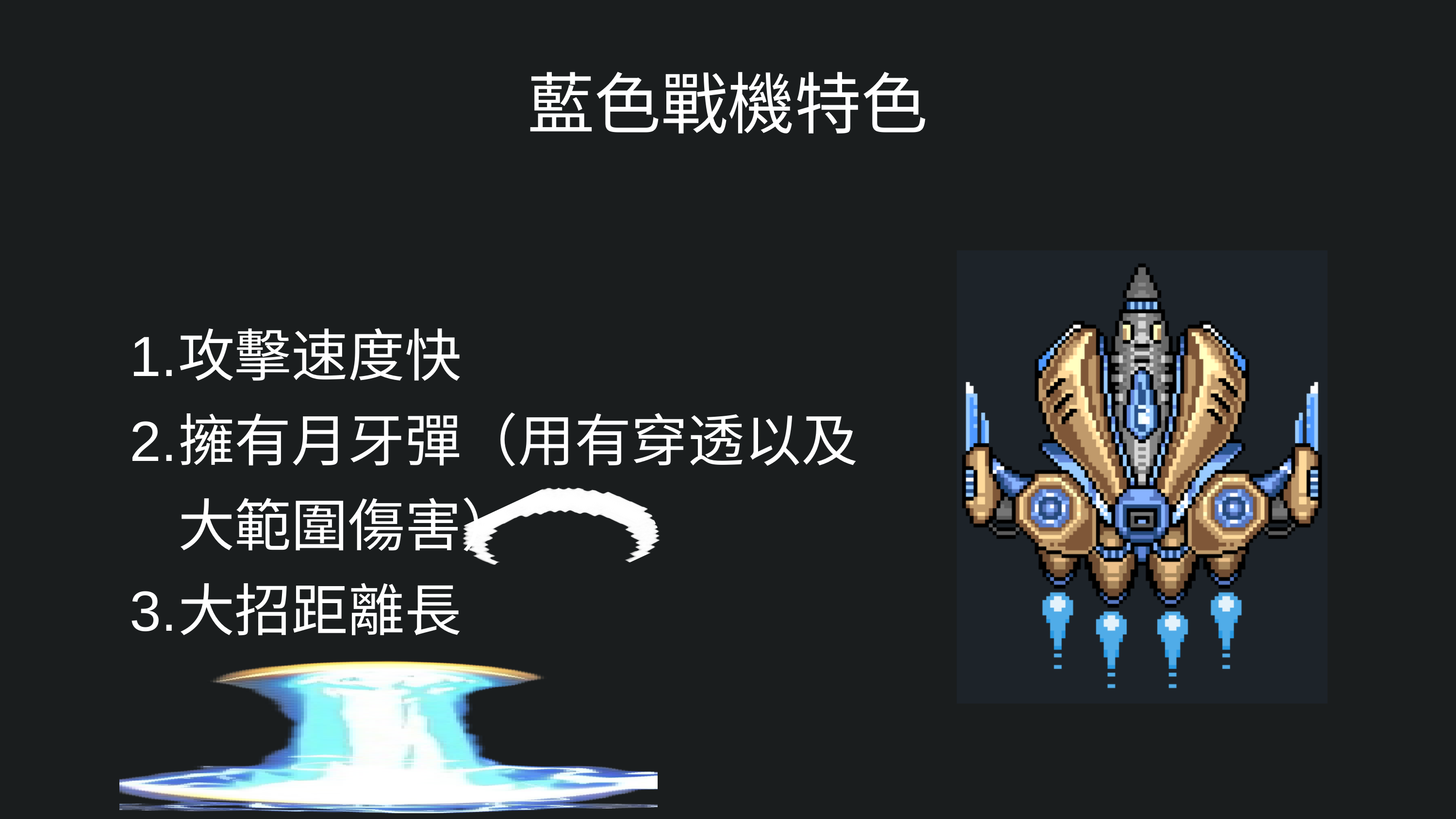

藍色戰機特色

攻擊速度快
擁有月牙彈（用有穿透以及大範圍傷害）
大招距離長